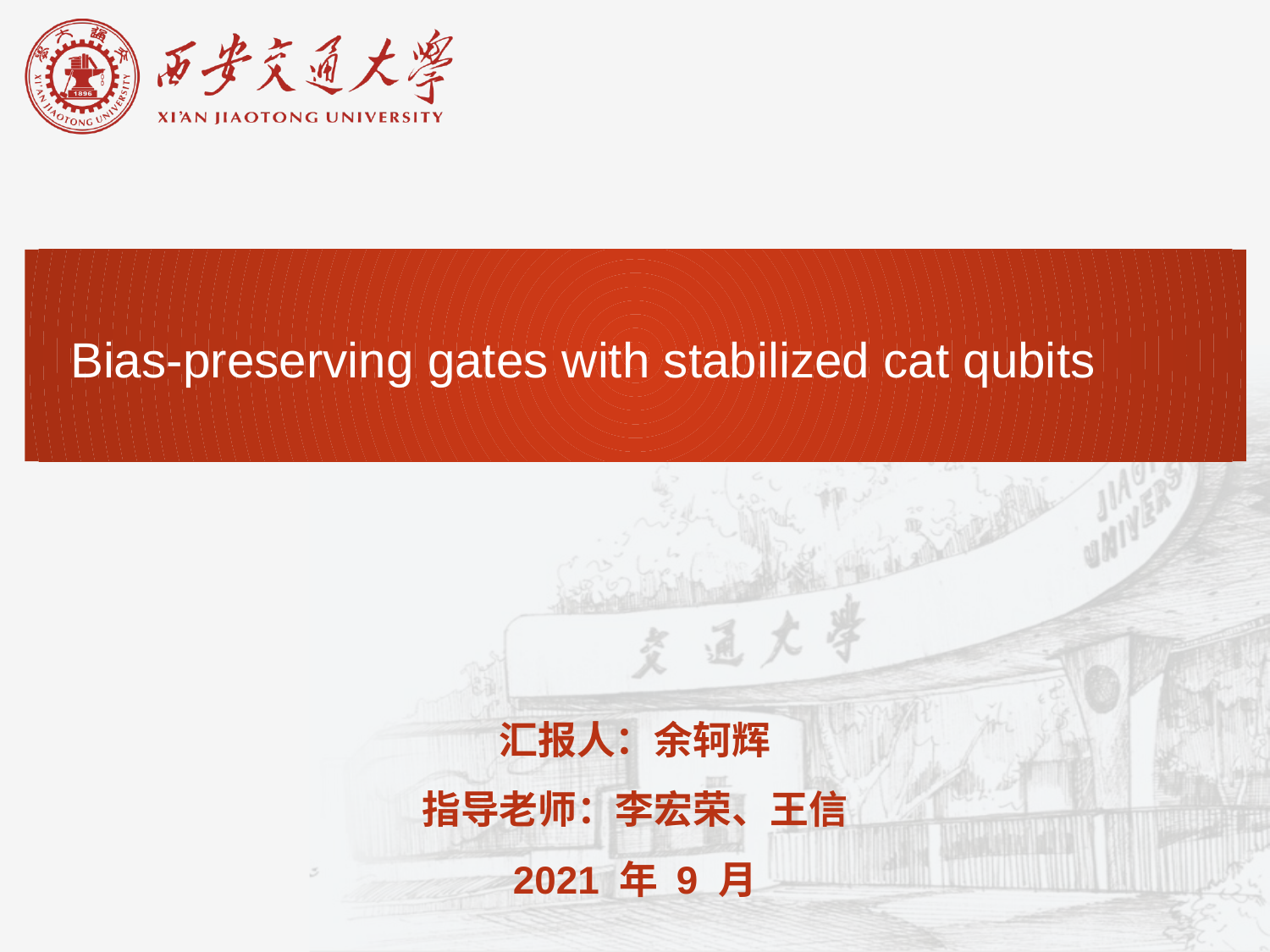

Bias-preserving gates with stabilized cat qubits
汇报人：余轲辉
指导老师：李宏荣、王信
2021 年 9 月